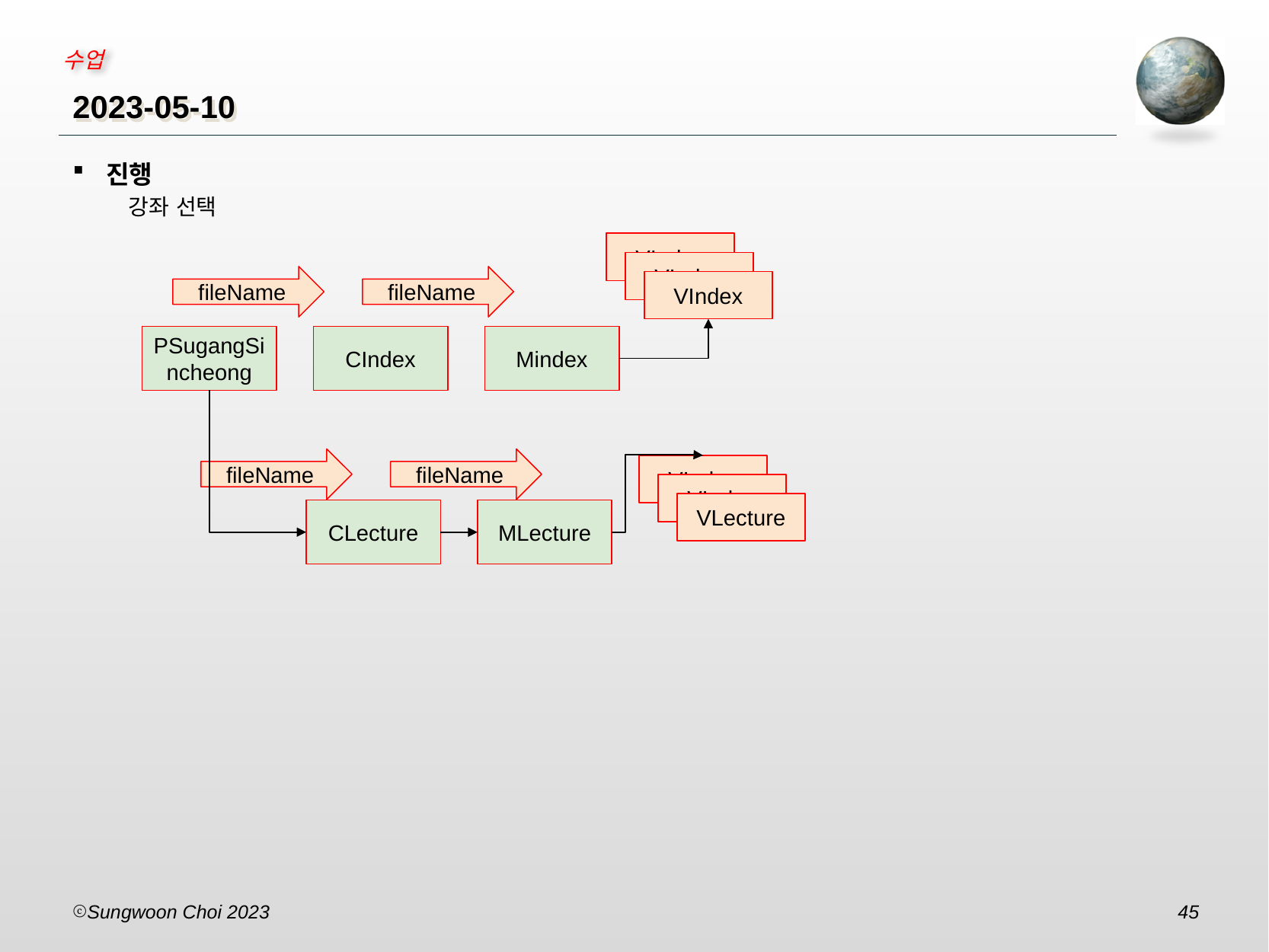

# 2023-05-10

진행
강좌 선택
VIndex
VIndex
fileName
fileName
VIndex
Mindex
PSugangSincheong
CIndex
fileName
fileName
VIndex
VIndex
VLecture
MLecture
CLecture
Sungwoon Choi 2023
45